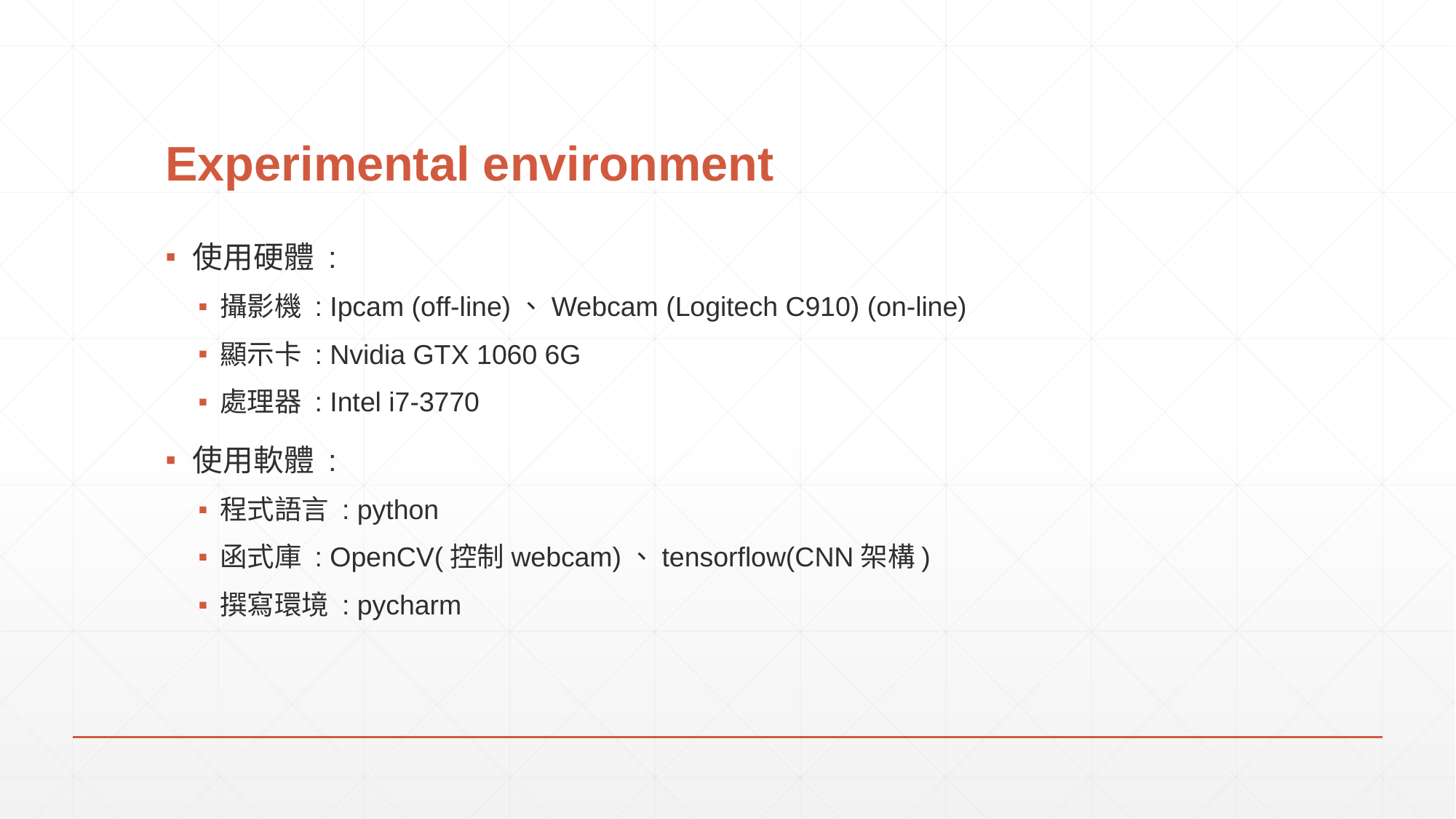

# Experimental environment
使用硬體 :
攝影機 : Ipcam (off-line)、Webcam (Logitech C910) (on-line)
顯示卡 : Nvidia GTX 1060 6G
處理器 : Intel i7-3770
使用軟體 :
程式語言 : python
函式庫 : OpenCV(控制webcam)、tensorflow(CNN架構)
撰寫環境 : pycharm